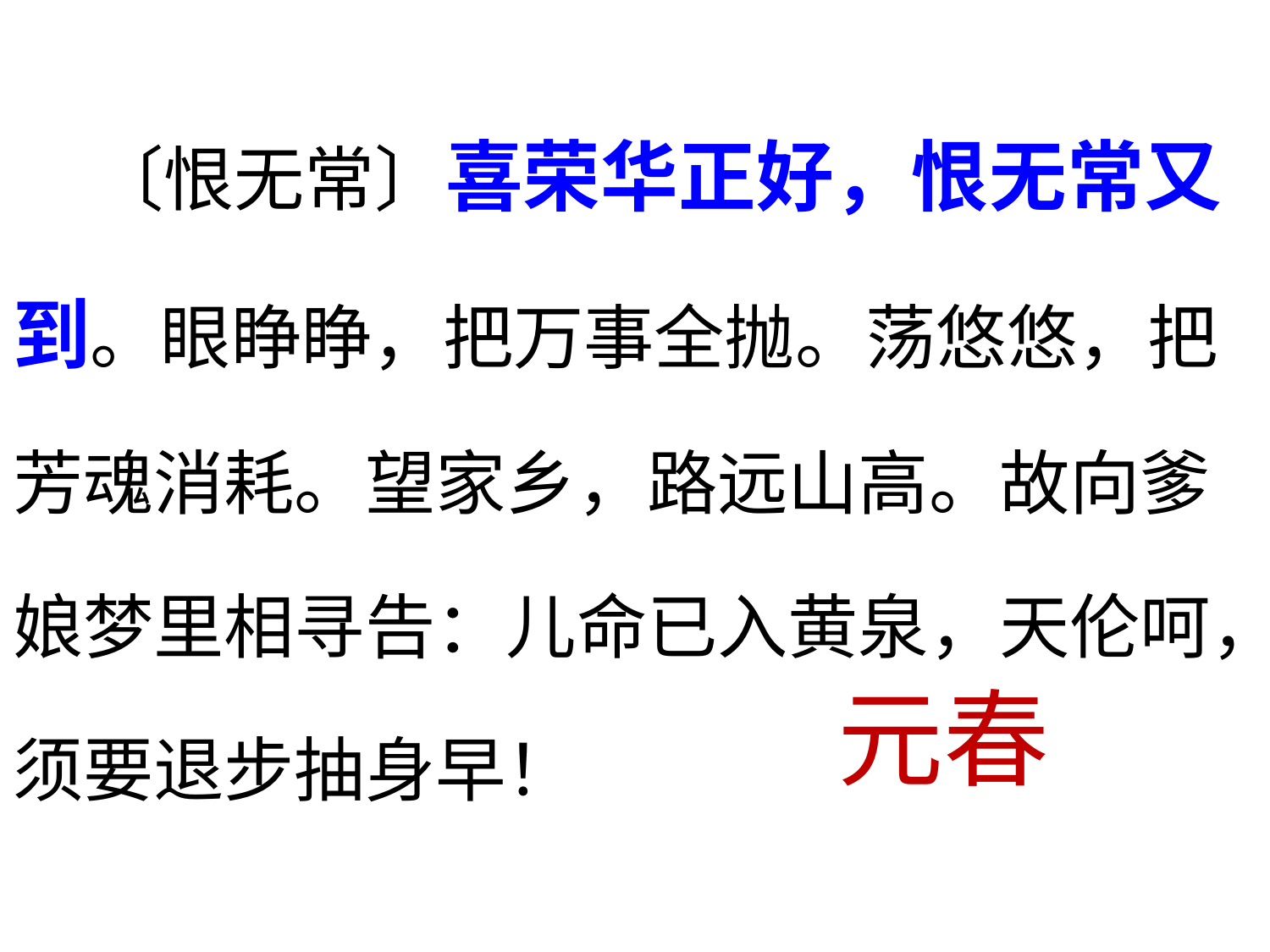

〔恨无常〕喜荣华正好，恨无常又到。眼睁睁，把万事全抛。荡悠悠，把芳魂消耗。望家乡，路远山高。故向爹娘梦里相寻告：儿命已入黄泉，天伦呵，须要退步抽身早！

元春